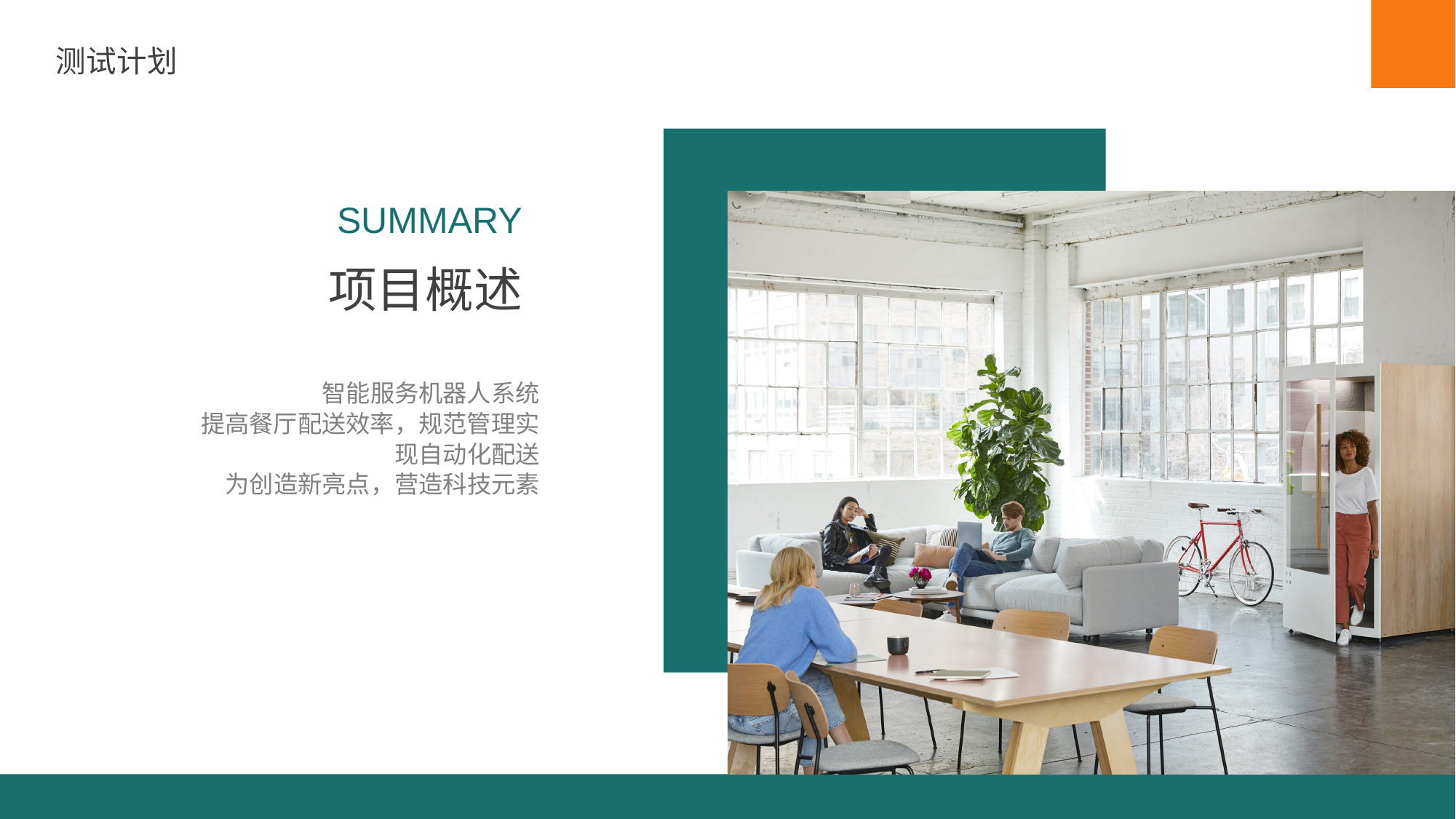

测试计划

SUMMARY

项目概述
智能服务机器人系统
提高餐厅配送效率，规范管理实现自动化配送
为创造新亮点，营造科技元素